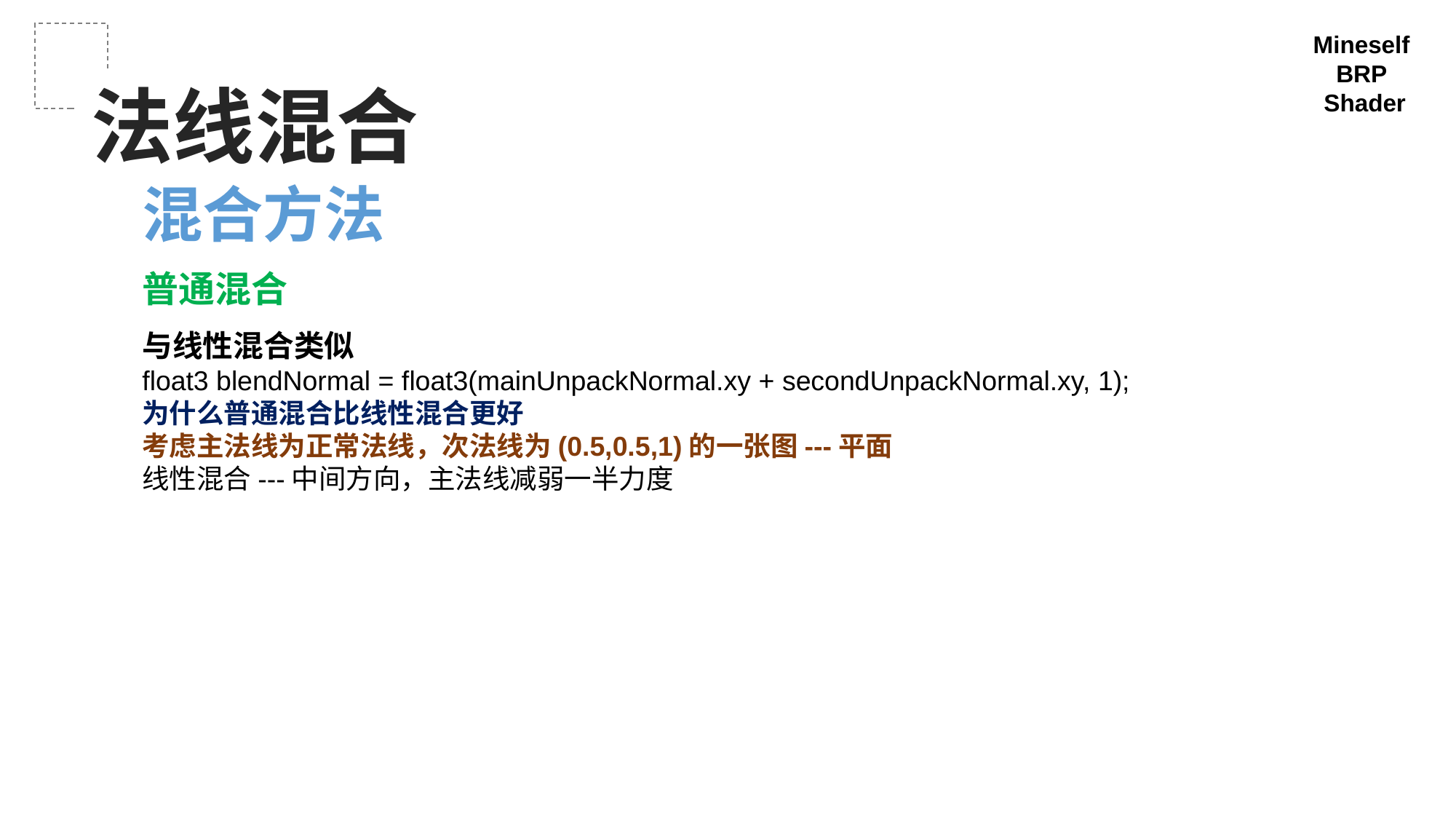

Mineself
BRP
Shader

法线混合
混合方法
普通混合
与线性混合类似
float3 blendNormal = float3(mainUnpackNormal.xy + secondUnpackNormal.xy, 1);
为什么普通混合比线性混合更好
考虑主法线为正常法线，次法线为(0.5,0.5,1)的一张图---平面
线性混合---中间方向，主法线减弱一半力度